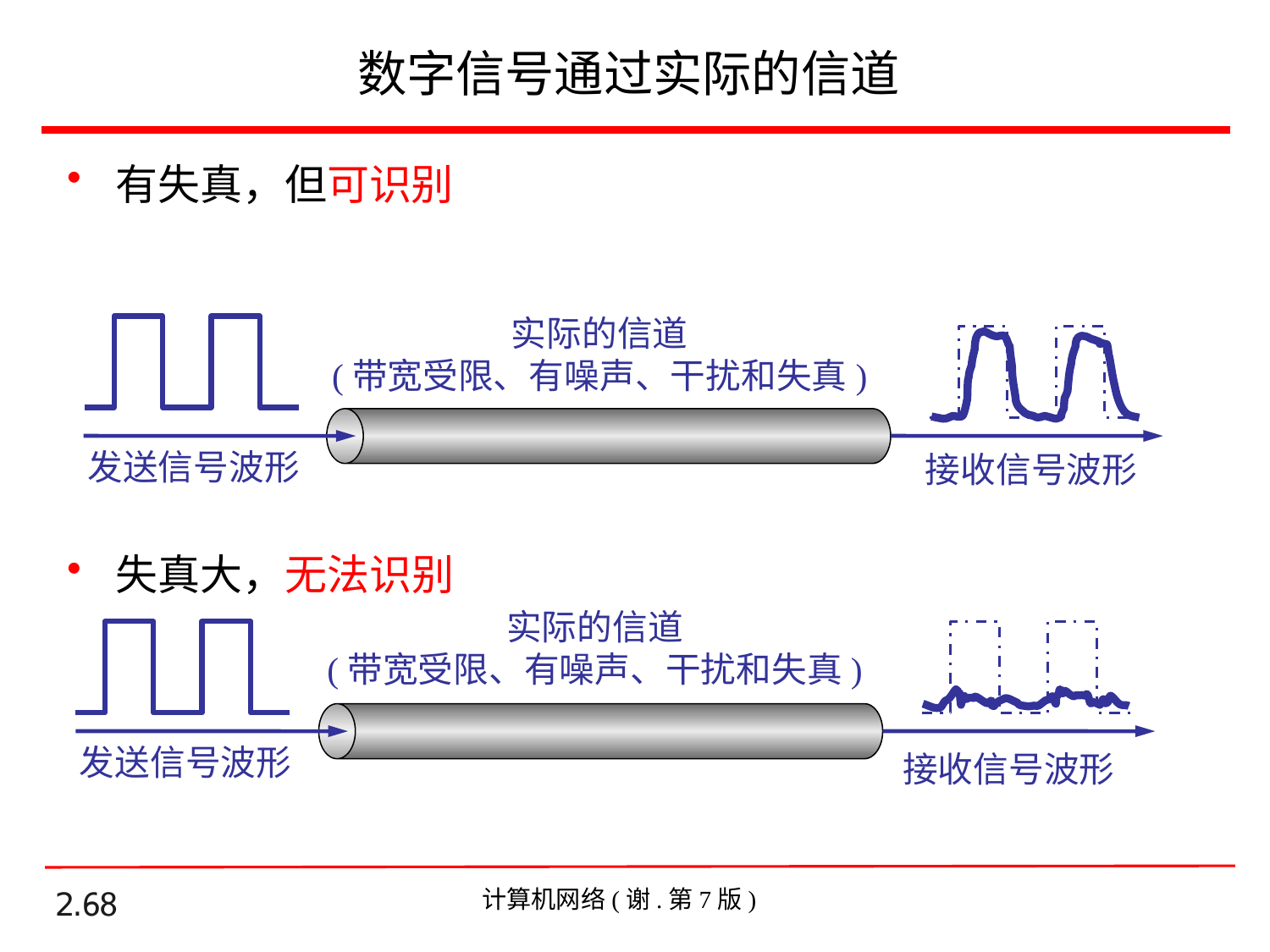

# 数字信号通过实际的信道
有失真，但可识别

失真大，无法识别

实际的信道
(带宽受限、有噪声、干扰和失真)

发送信号波形
接收信号波形

实际的信道
(带宽受限、有噪声、干扰和失真)

发送信号波形
接收信号波形